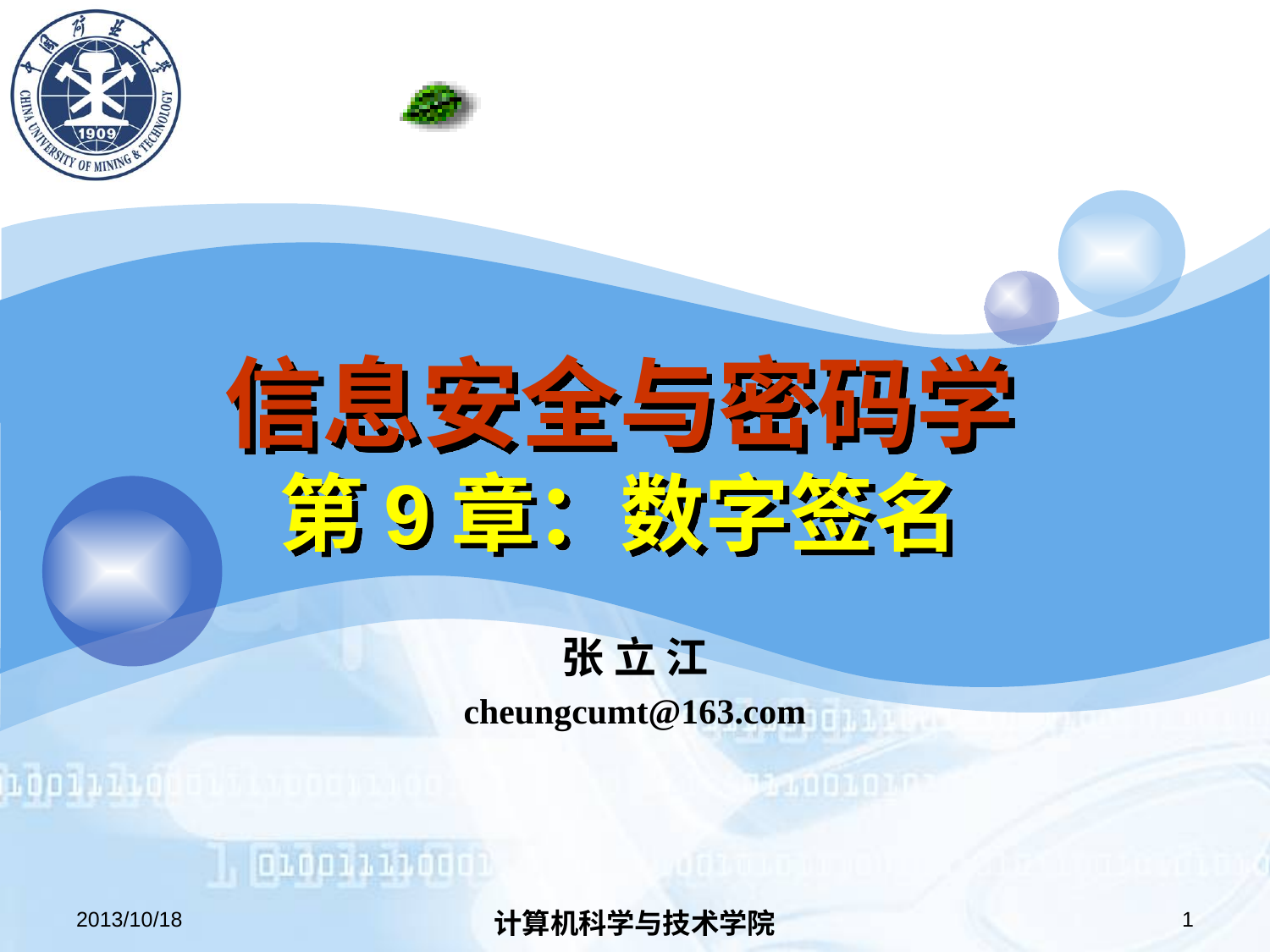

# 信息安全与密码学 第9章：数字签名
张 立 江
cheungcumt@163.com
2013/10/18
计算机科学与技术学院
1